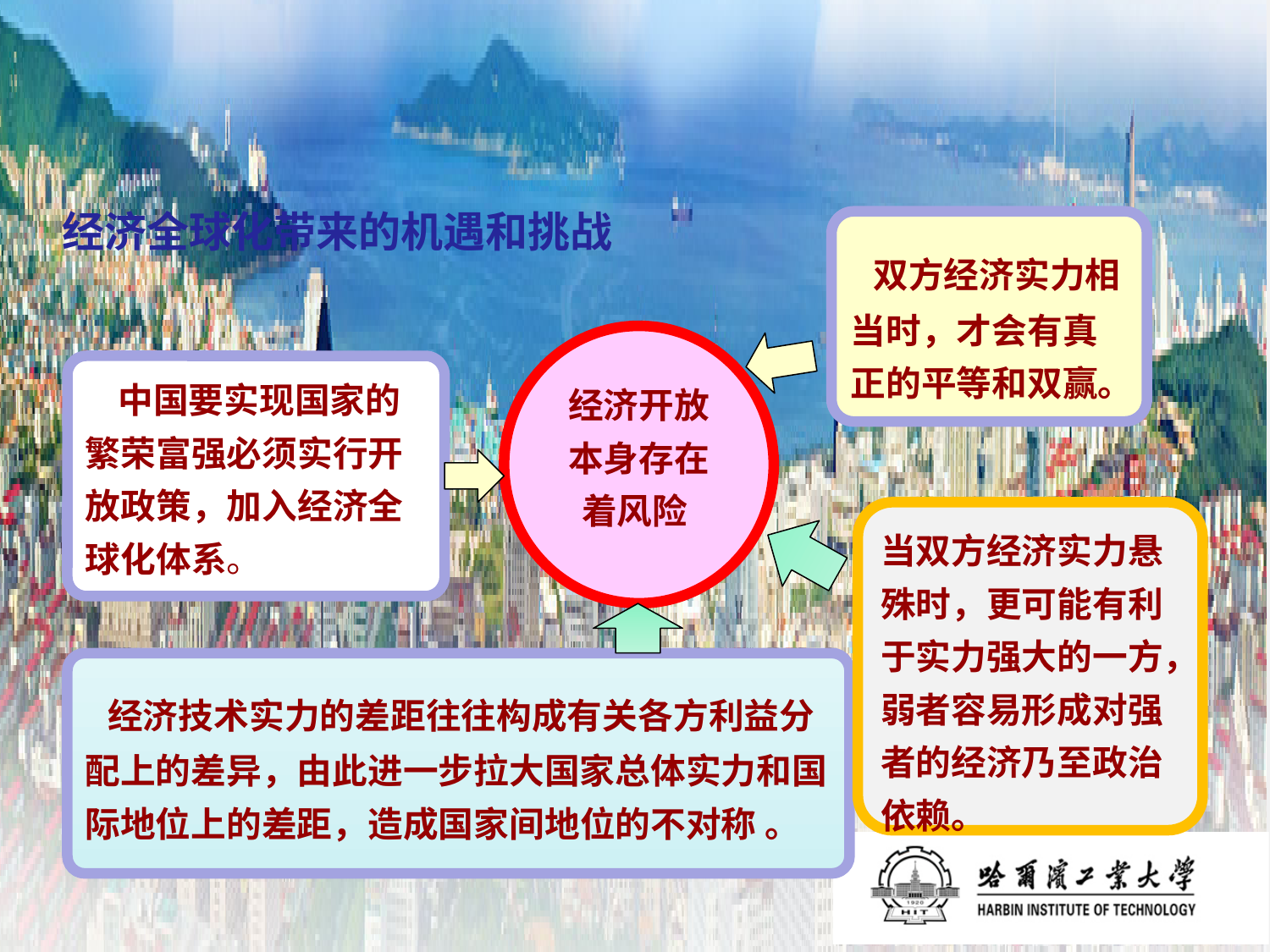

经济全球化带来的机遇和挑战
 双方经济实力相当时，才会有真正的平等和双赢。
经济开放本身存在着风险

   中国要实现国家的繁荣富强必须实行开放政策，加入经济全球化体系。

当双方经济实力悬殊时，更可能有利于实力强大的一方，弱者容易形成对强者的经济乃至政治依赖。

 经济技术实力的差距往往构成有关各方利益分配上的差异，由此进一步拉大国家总体实力和国际地位上的差距，造成国家间地位的不对称 。
16